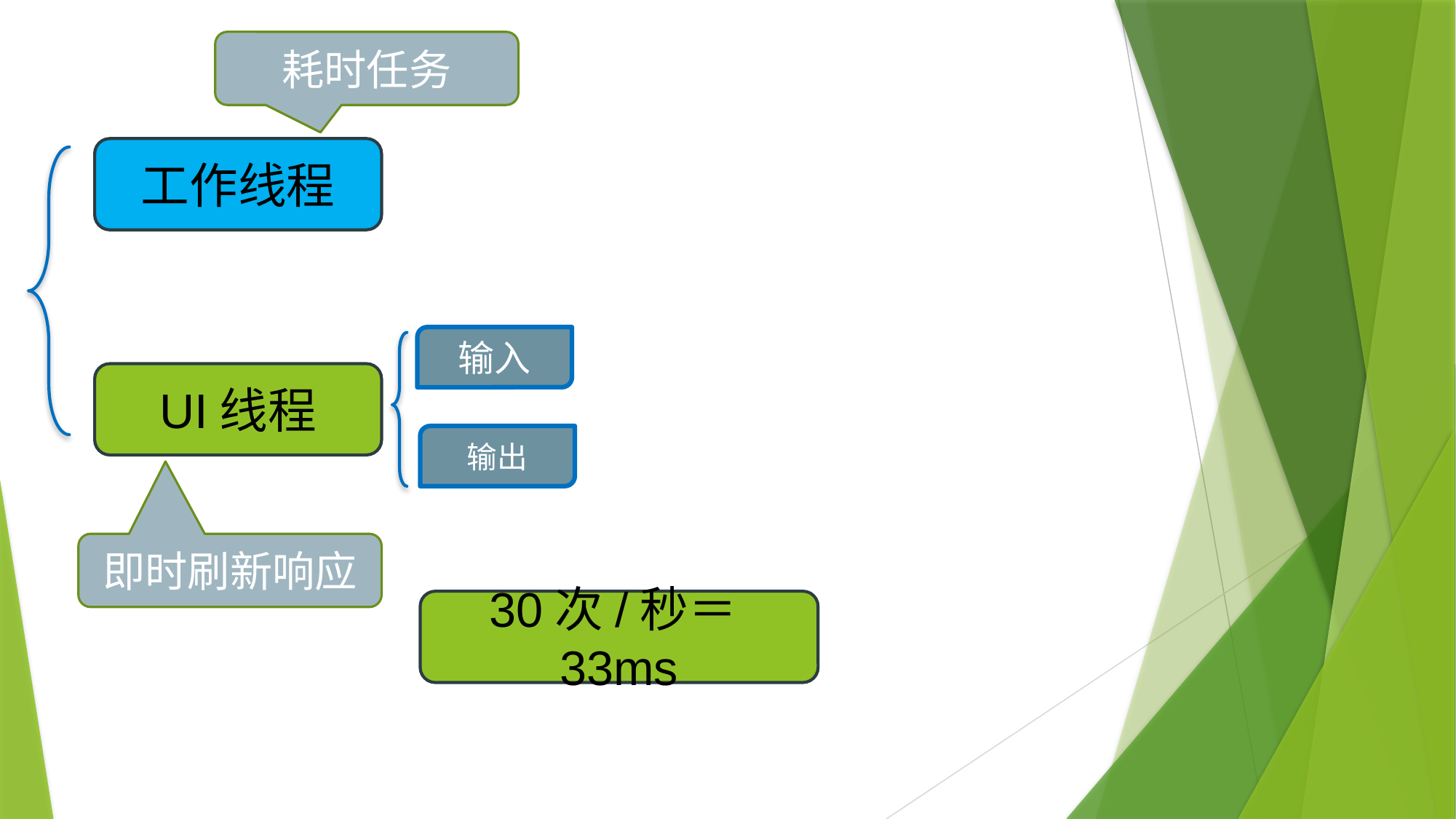

耗时任务
工作线程

输入

UI线程
输出
即时刷新响应
30次/秒＝33ms